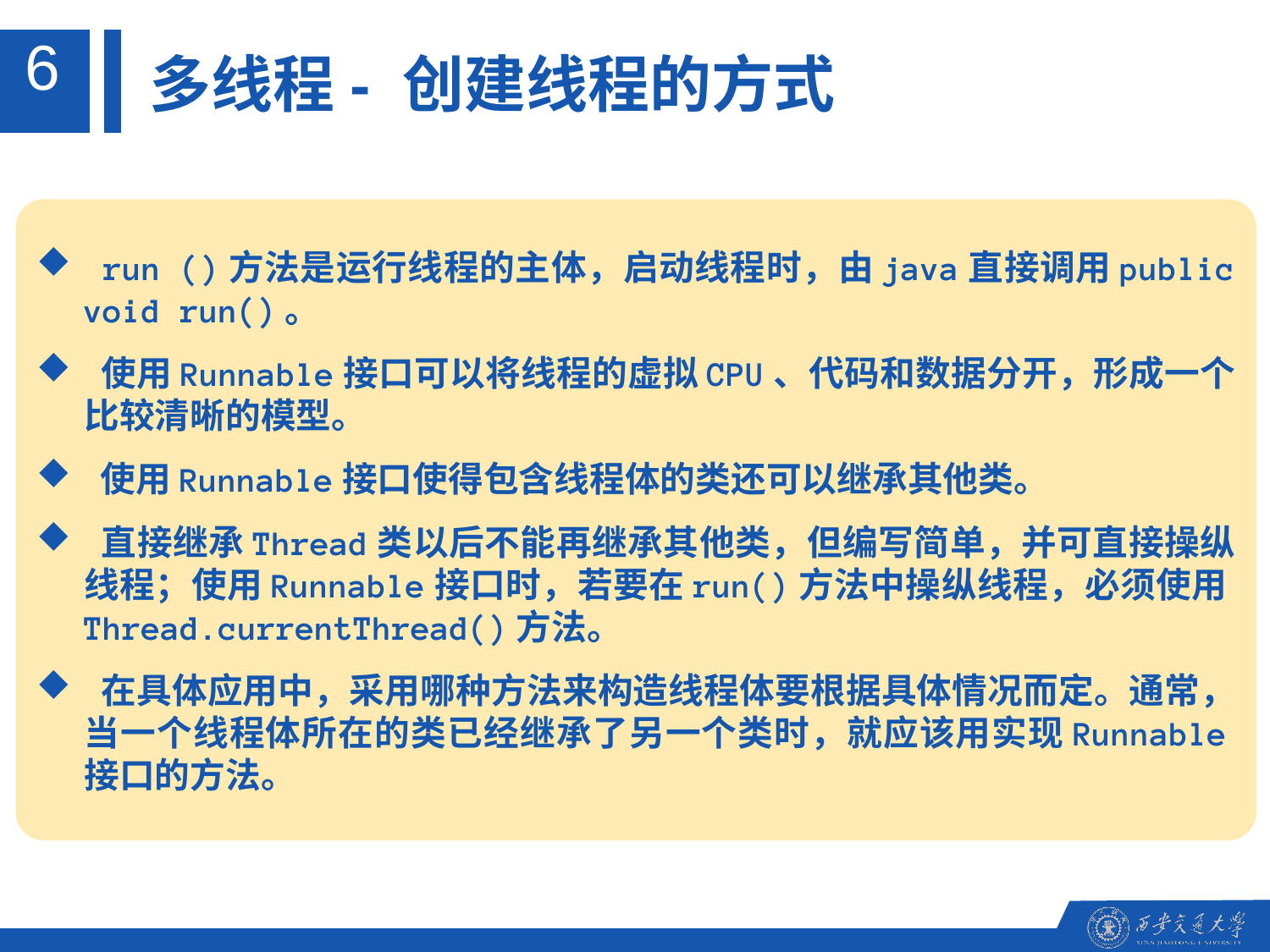

6
多线程- 创建线程的方式

 run ()方法是运行线程的主体，启动线程时，由java直接调用public void run()。
 使用Runnable接口可以将线程的虚拟CPU、代码和数据分开，形成一个比较清晰的模型。
 使用Runnable接口使得包含线程体的类还可以继承其他类。
 直接继承Thread类以后不能再继承其他类，但编写简单，并可直接操纵线程；使用Runnable接口时，若要在run()方法中操纵线程，必须使用Thread.currentThread()方法。
 在具体应用中，采用哪种方法来构造线程体要根据具体情况而定。通常，当一个线程体所在的类已经继承了另一个类时，就应该用实现Runnable接口的方法。